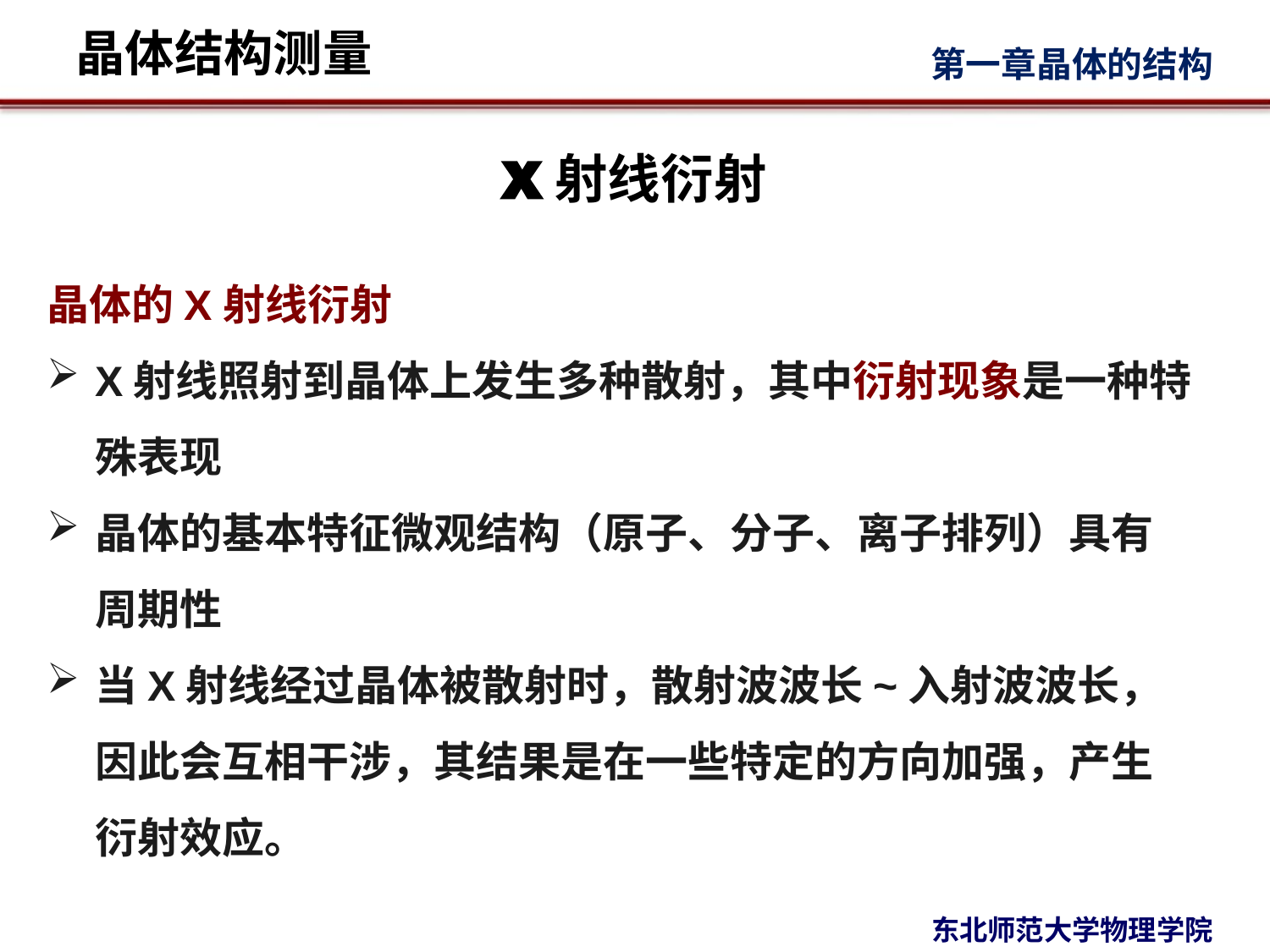

# X射线衍射
晶体的X射线衍射
X射线照射到晶体上发生多种散射，其中衍射现象是一种特殊表现
晶体的基本特征微观结构（原子、分子、离子排列）具有周期性
当X射线经过晶体被散射时，散射波波长~入射波波长，因此会互相干涉，其结果是在一些特定的方向加强，产生衍射效应。